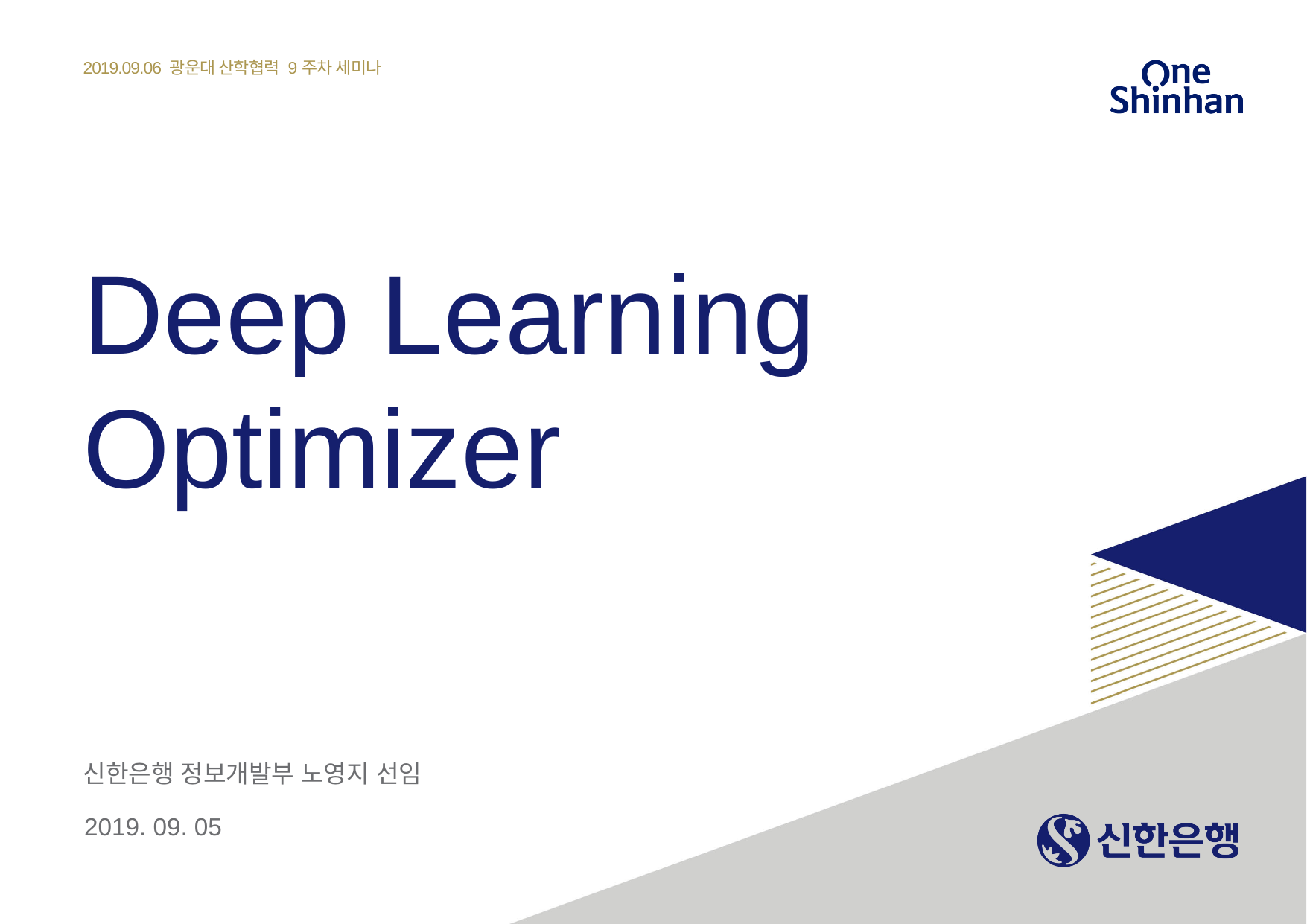

2019.09.06 광운대 산학협력 9주차 세미나
# Deep Learning Optimizer
신한은행 정보개발부 노영지 선임
2019. 09. 05